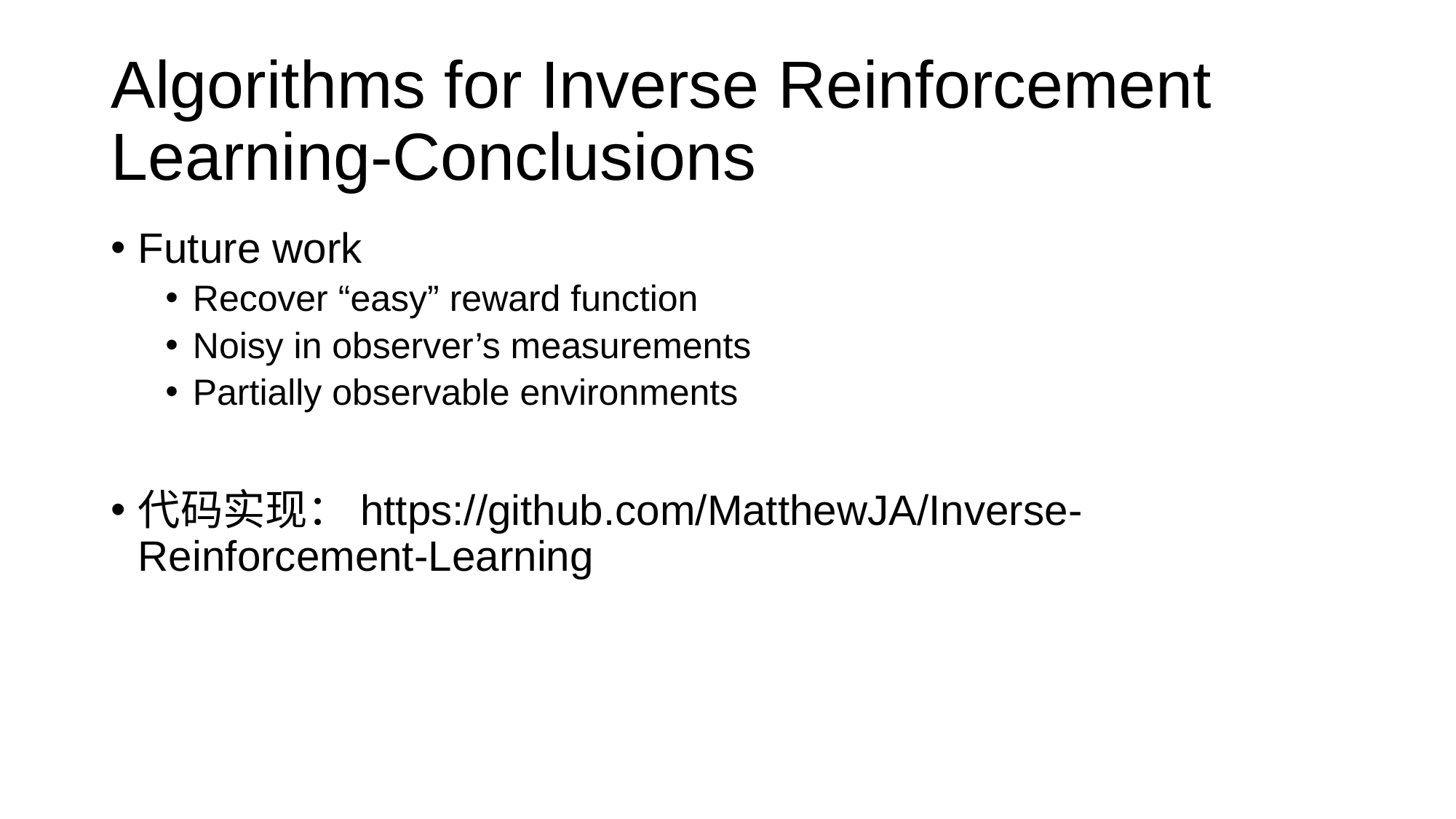

# Algorithms for Inverse Reinforcement Learning-Conclusions
Future work
Recover “easy” reward function
Noisy in observer’s measurements
Partially observable environments

代码实现：https://github.com/MatthewJA/Inverse-Reinforcement-Learning